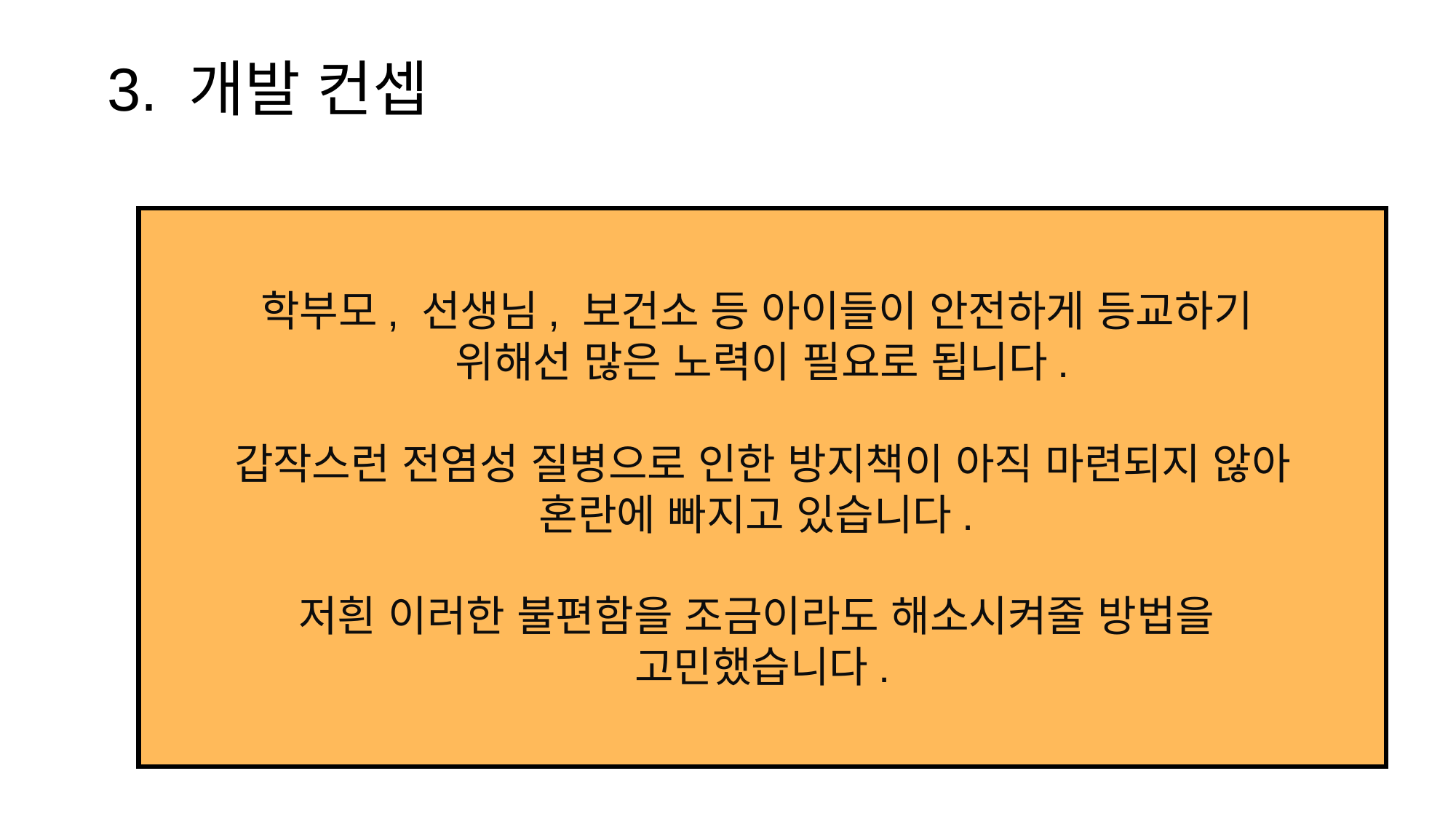

3. 개발 컨셉
학부모, 선생님, 보건소 등 아이들이 안전하게 등교하기
위해선 많은 노력이 필요로 됩니다.

갑작스런 전염성 질병으로 인한 방지책이 아직 마련되지 않아
혼란에 빠지고 있습니다.

저흰 이러한 불편함을 조금이라도 해소시켜줄 방법을
고민했습니다.